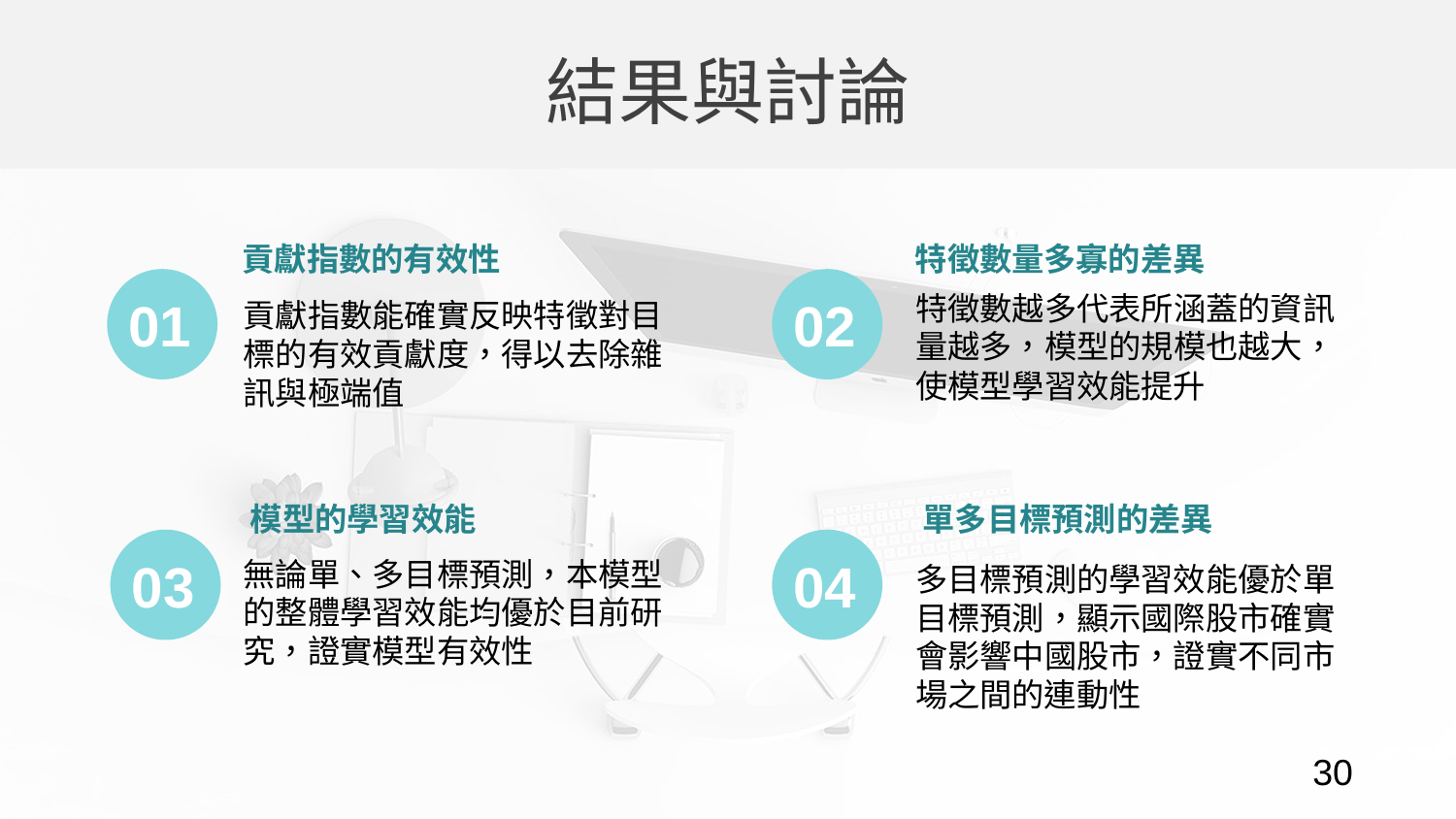

結果與討論
特徵數量多寡的差異
特徵數越多代表所涵蓋的資訊量越多，模型的規模也越大，使模型學習效能提升
貢獻指數的有效性
貢獻指數能確實反映特徵對目標的有效貢獻度，得以去除雜訊與極端值

01
02
單多目標預測的差異
多目標預測的學習效能優於單目標預測，顯示國際股市確實會影響中國股市，證實不同市場之間的連動性
模型的學習效能
無論單、多目標預測，本模型的整體學習效能均優於目前研究，證實模型有效性

03
04